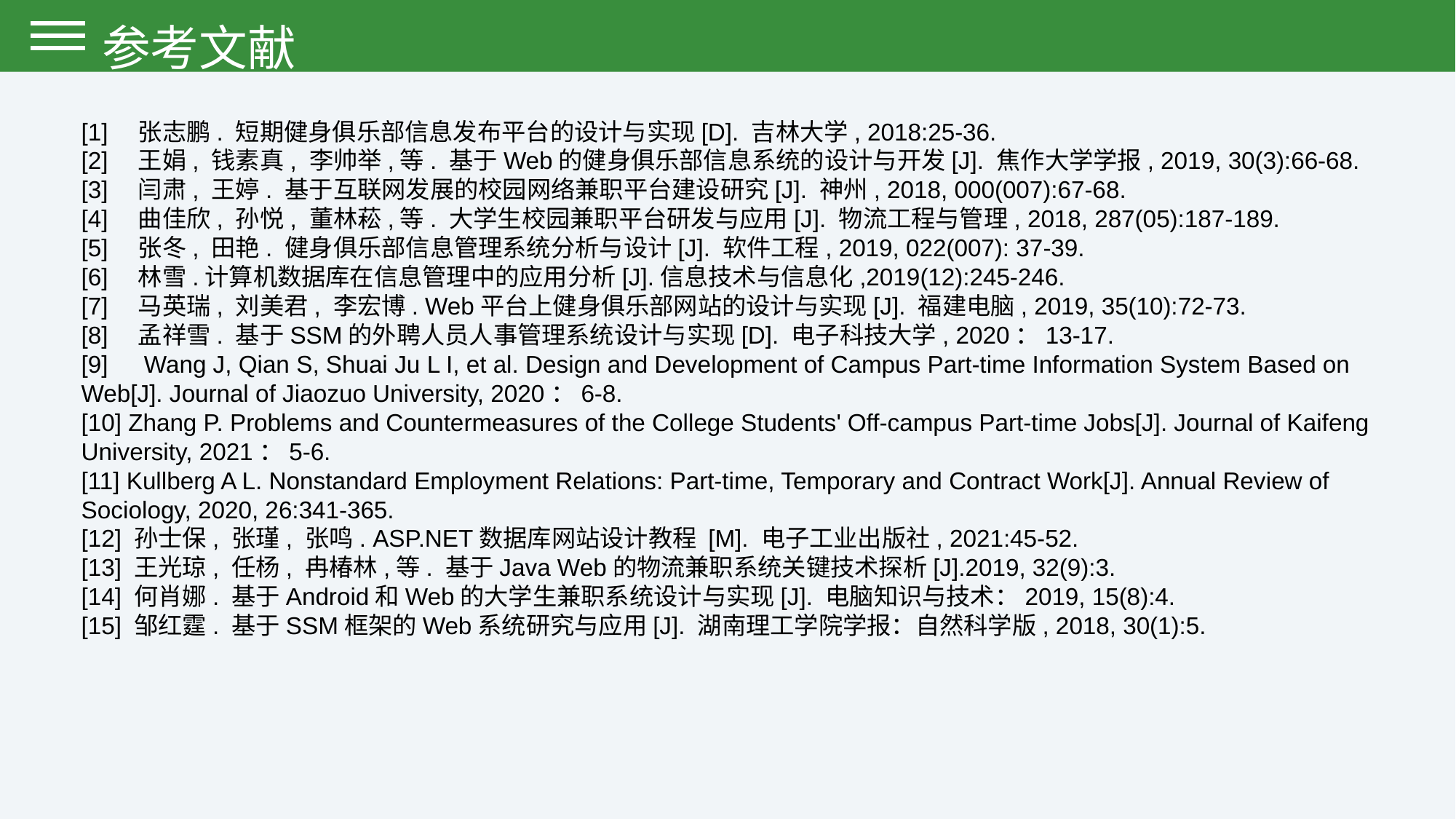

参考文献
[1]　张志鹏. 短期健身俱乐部信息发布平台的设计与实现[D]. 吉林大学, 2018:25-36.
[2]　王娟, 钱素真, 李帅举,等. 基于Web的健身俱乐部信息系统的设计与开发[J]. 焦作大学学报, 2019, 30(3):66-68.
[3]　闫肃, 王婷. 基于互联网发展的校园网络兼职平台建设研究[J]. 神州, 2018, 000(007):67-68.
[4]　曲佳欣, 孙悦, 董林菘,等. 大学生校园兼职平台研发与应用[J]. 物流工程与管理, 2018, 287(05):187-189.
[5]　张冬, 田艳. 健身俱乐部信息管理系统分析与设计[J]. 软件工程, 2019, 022(007): 37-39.
[6]　林雪.计算机数据库在信息管理中的应用分析[J].信息技术与信息化,2019(12):245-246.
[7]　马英瑞, 刘美君, 李宏博. Web平台上健身俱乐部网站的设计与实现[J]. 福建电脑, 2019, 35(10):72-73.
[8]　孟祥雪. 基于SSM的外聘人员人事管理系统设计与实现[D]. 电子科技大学, 2020：13-17.
[9]　Wang J, Qian S, Shuai Ju L I, et al. Design and Development of Campus Part-time Information System Based on Web[J]. Journal of Jiaozuo University, 2020：6-8.
[10] Zhang P. Problems and Countermeasures of the College Students' Off-campus Part-time Jobs[J]. Journal of Kaifeng University, 2021：5-6.
[11] Kullberg A L. Nonstandard Employment Relations: Part-time, Temporary and Contract Work[J]. Annual Review of Sociology, 2020, 26:341-365.
[12] 孙士保, 张瑾, 张鸣. ASP.NET数据库网站设计教程 [M]. 电子工业出版社, 2021:45-52.
[13] 王光琼, 任杨, 冉椿林,等. 基于Java Web的物流兼职系统关键技术探析[J].2019, 32(9):3.
[14] 何肖娜. 基于Android和Web的大学生兼职系统设计与实现[J]. 电脑知识与技术：2019, 15(8):4.
[15] 邹红霆. 基于SSM框架的Web系统研究与应用[J]. 湖南理工学院学报：自然科学版, 2018, 30(1):5.